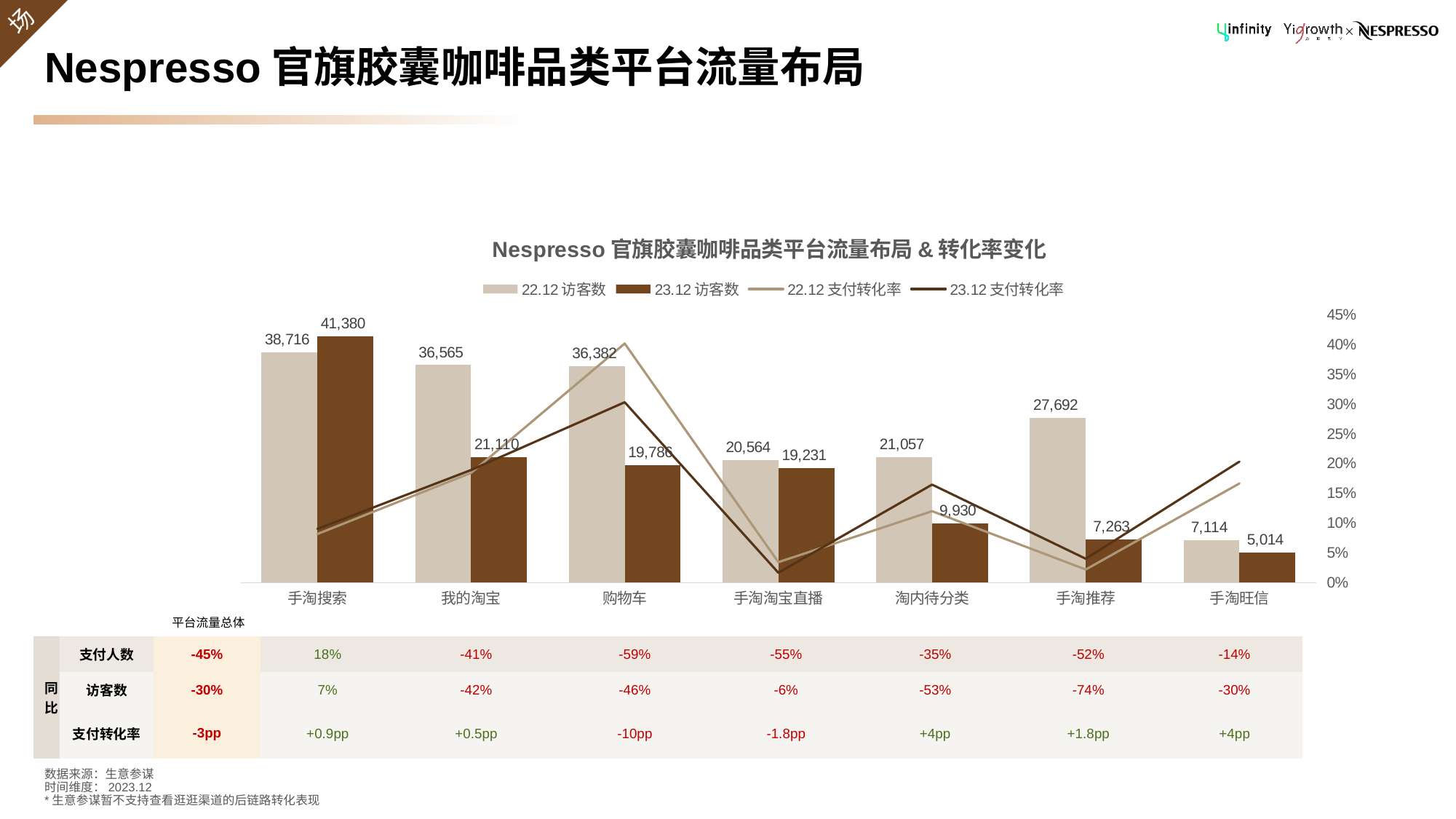

# Nespresso官旗胶囊咖啡品类平台流量布局

### Chart: Nespresso官旗胶囊咖啡品类平台流量布局&转化率变化

| Category | 22.12访客数 | 23.12访客数 | 22.12支付转化率 | 23.12支付转化率 |
|---|---|---|---|---|
| 手淘搜索 | 38716.0 | 41380.0 | 0.08164583118090712 | 0.0902368293861769 |
| 我的淘宝 | 36565.0 | 21110.0 | 0.1843839737453849 | 0.1892468024632875 |
| 购物车 | 36382.0 | 19786.0 | 0.4019295255895773 | 0.3032447184878197 |
| 手淘淘宝直播 | 20564.0 | 19231.0 | 0.03442909939700448 | 0.01663980032239613 |
| 淘内待分类 | 21057.0 | 9930.0 | 0.1201025787149167 | 0.1647532729103726 |
| 手淘推荐 | 27692.0 | 7263.0 | 0.02210024555828398 | 0.04020377254577998 |
| 手淘旺信 | 7114.0 | 5014.0 | 0.166713522631431 | 0.203430394894296 |
平台流量总体
| 同比 | 支付人数 | -45% | 18% | -41% | -59% | -55% | -35% | -52% | -14% |
| --- | --- | --- | --- | --- | --- | --- | --- | --- | --- |
|  | 访客数 | -30% | 7% | -42% | -46% | -6% | -53% | -74% | -30% |
|  | 支付转化率 | -3pp | +0.9pp | +0.5pp | -10pp | -1.8pp | +4pp | +1.8pp | +4pp |
数据来源：生意参谋
时间维度：2023.12
*生意参谋暂不支持查看逛逛渠道的后链路转化表现